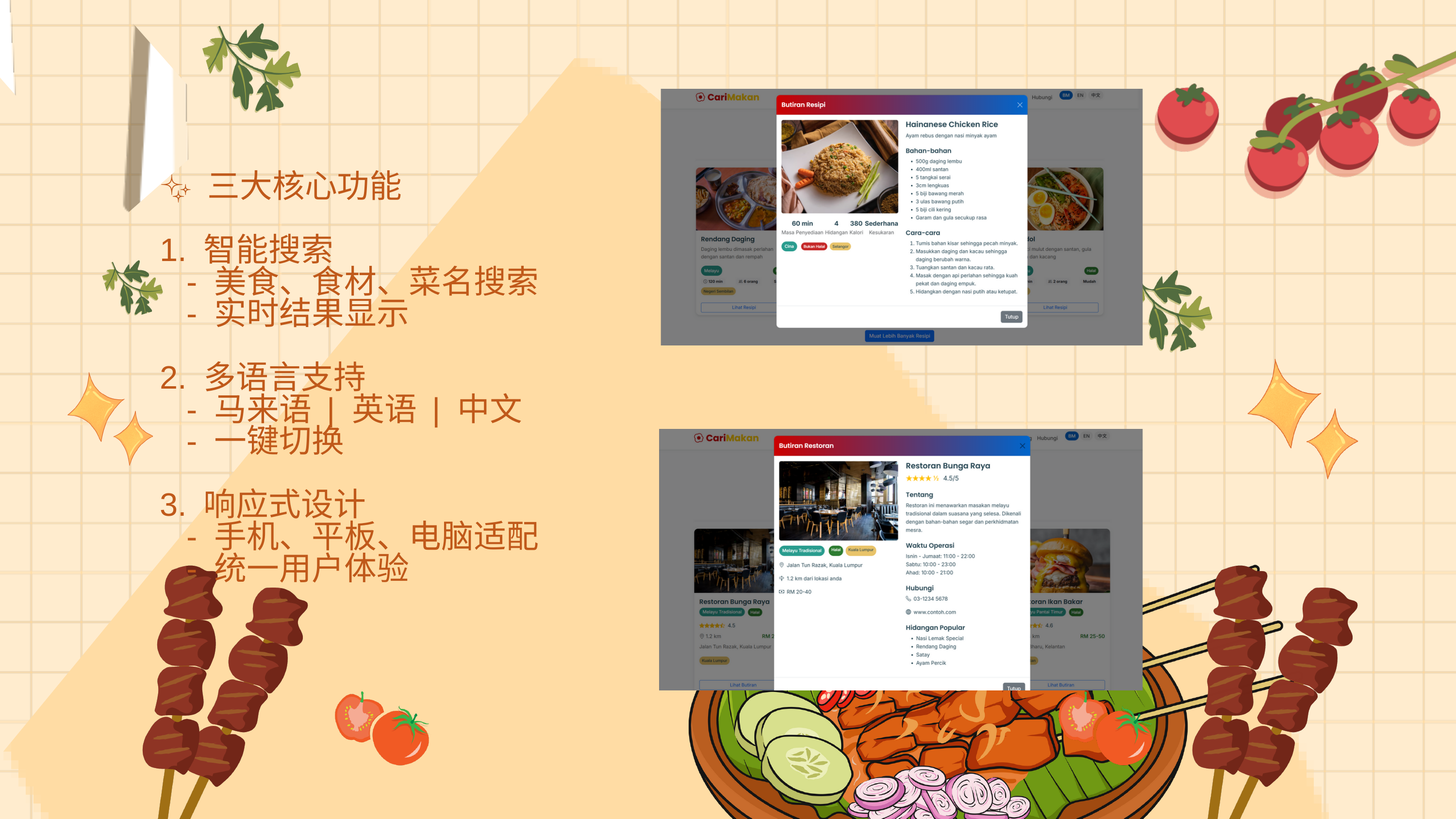

✨ 三大核心功能

1. 智能搜索
   - 美食、食材、菜名搜索
   - 实时结果显示

2. 多语言支持
   - 马来语 | 英语 | 中文
   - 一键切换

3. 响应式设计
   - 手机、平板、电脑适配
   - 统一用户体验